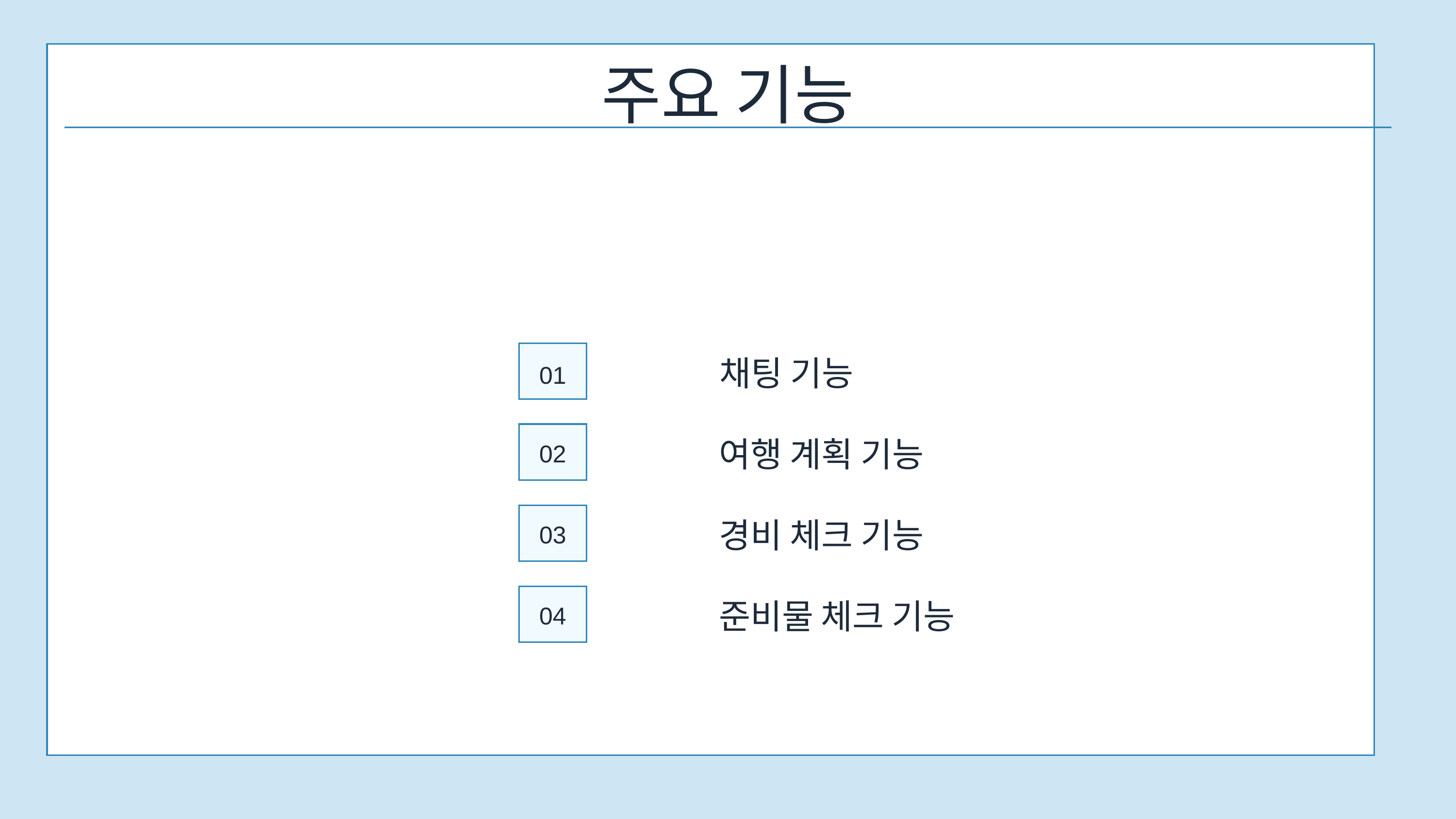

주요 기능

채팅 기능
01

여행 계획 기능
02

경비 체크 기능
03

준비물 체크 기능
04